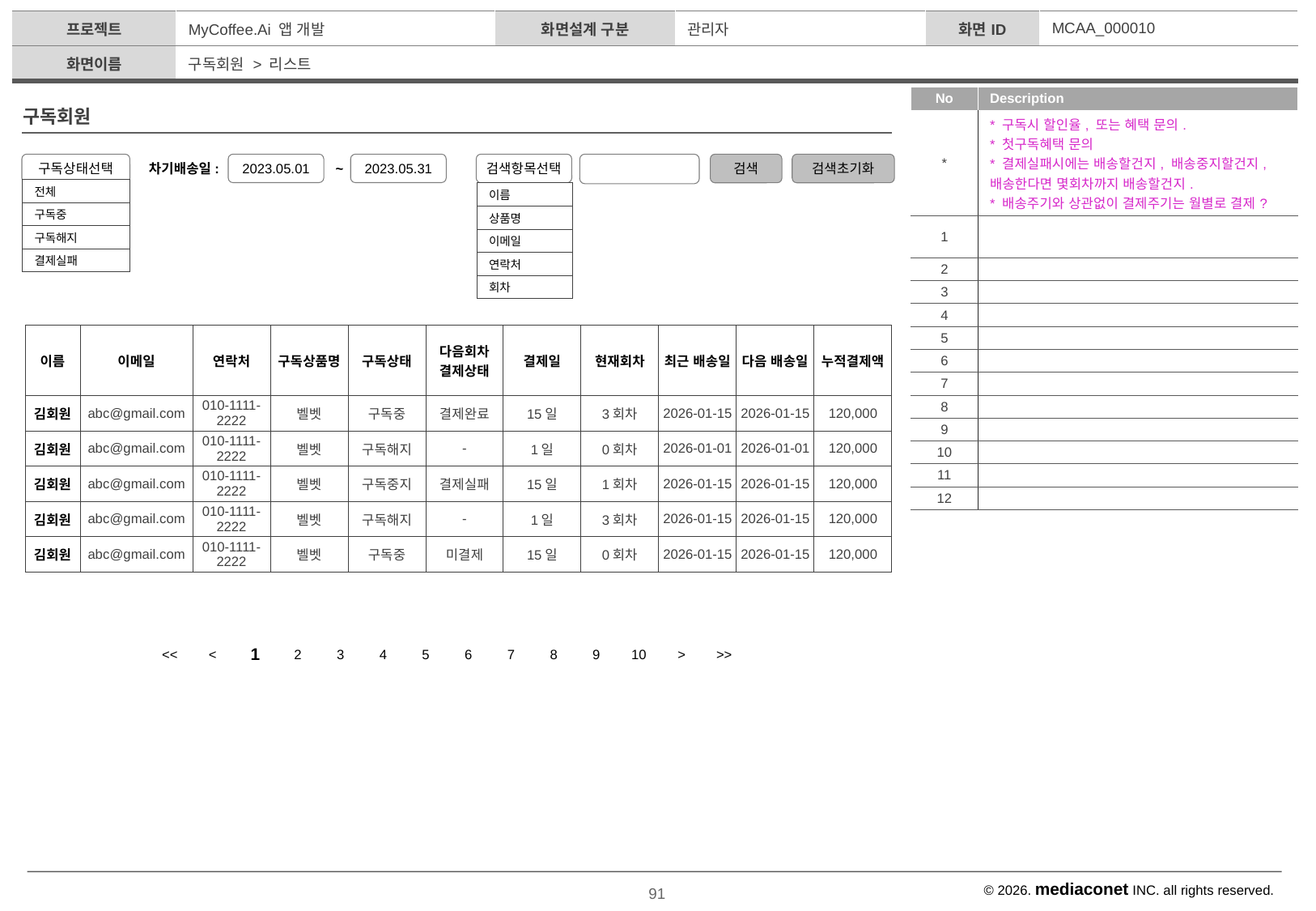

| 프로젝트 | MyCoffee.Ai 앱 개발 | 화면설계 구분 | 관리자 | 화면ID | MCAA\_000010 |
| --- | --- | --- | --- | --- | --- |
| 화면이름 | 구독회원 > 리스트 |  |  |  |  |
| No | Description |
| --- | --- |
| \* | \* 구독시 할인율, 또는 혜택 문의. \* 첫구독혜택 문의 \* 결제실패시에는 배송할건지, 배송중지할건지, 배송한다면 몇회차까지 배송할건지. \* 배송주기와 상관없이 결제주기는 월별로 결제? |
| 1 |  |
| 2 |  |
| 3 |  |
| 4 |  |
| 5 |  |
| 6 |  |
| 7 |  |
| 8 |  |
| 9 |  |
| 10 |  |
| 11 |  |
| 12 |  |
구독회원
구독상태선택
차기배송일:
2023.05.01
~
2023.05.31
검색항목선택

검색
검색초기화
| 전체 |
| --- |
| 구독중 |
| 구독해지 |
| 결제실패 |
| 이름 |
| --- |
| 상품명 |
| 이메일 |
| 연락처 |
| 회차 |
| 이름 | 이메일 | 연락처 | 구독상품명 | 구독상태 | 다음회차 결제상태 | 결제일 | 현재회차 | 최근 배송일 | 다음 배송일 | 누적결제액 |
| --- | --- | --- | --- | --- | --- | --- | --- | --- | --- | --- |
| 김회원 | abc@gmail.com | 010-1111-2222 | 벨벳 | 구독중 | 결제완료 | 15일 | 3회차 | 2026-01-15 | 2026-01-15 | 120,000 |
| 김회원 | abc@gmail.com | 010-1111-2222 | 벨벳 | 구독해지 | - | 1일 | 0회차 | 2026-01-01 | 2026-01-01 | 120,000 |
| 김회원 | abc@gmail.com | 010-1111-2222 | 벨벳 | 구독중지 | 결제실패 | 15일 | 1회차 | 2026-01-15 | 2026-01-15 | 120,000 |
| 김회원 | abc@gmail.com | 010-1111-2222 | 벨벳 | 구독해지 | - | 1일 | 3회차 | 2026-01-15 | 2026-01-15 | 120,000 |
| 김회원 | abc@gmail.com | 010-1111-2222 | 벨벳 | 구독중 | 미결제 | 15일 | 0회차 | 2026-01-15 | 2026-01-15 | 120,000 |
| << | < | 1 | 2 | 3 | 4 | 5 | 6 | 7 | 8 | 9 | 10 | > | >> |
| --- | --- | --- | --- | --- | --- | --- | --- | --- | --- | --- | --- | --- | --- |